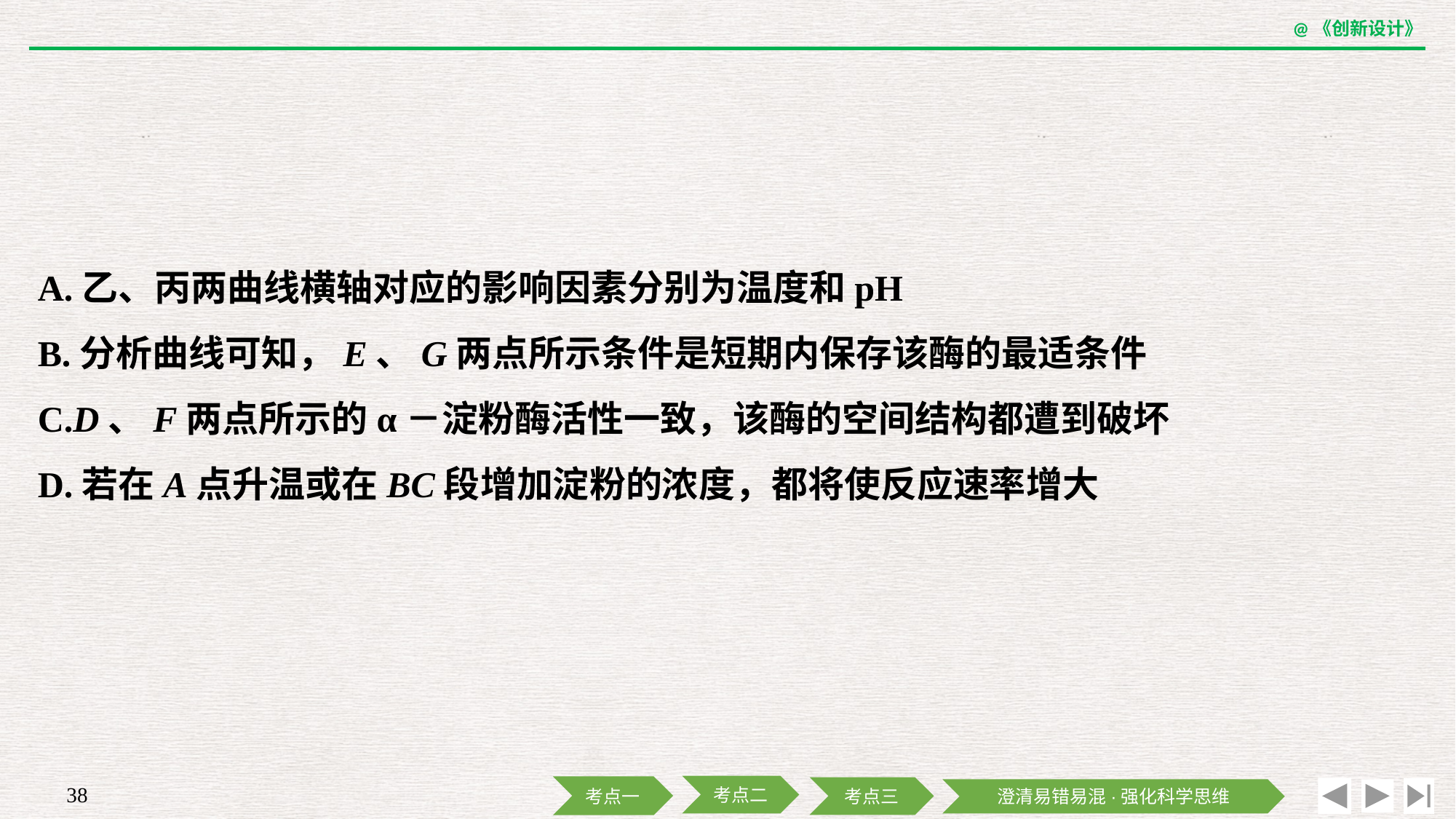

A.乙、丙两曲线横轴对应的影响因素分别为温度和pH
B.分析曲线可知，E、G两点所示条件是短期内保存该酶的最适条件
C.D、F两点所示的α－淀粉酶活性一致，该酶的空间结构都遭到破坏
D.若在A点升温或在BC段增加淀粉的浓度，都将使反应速率增大